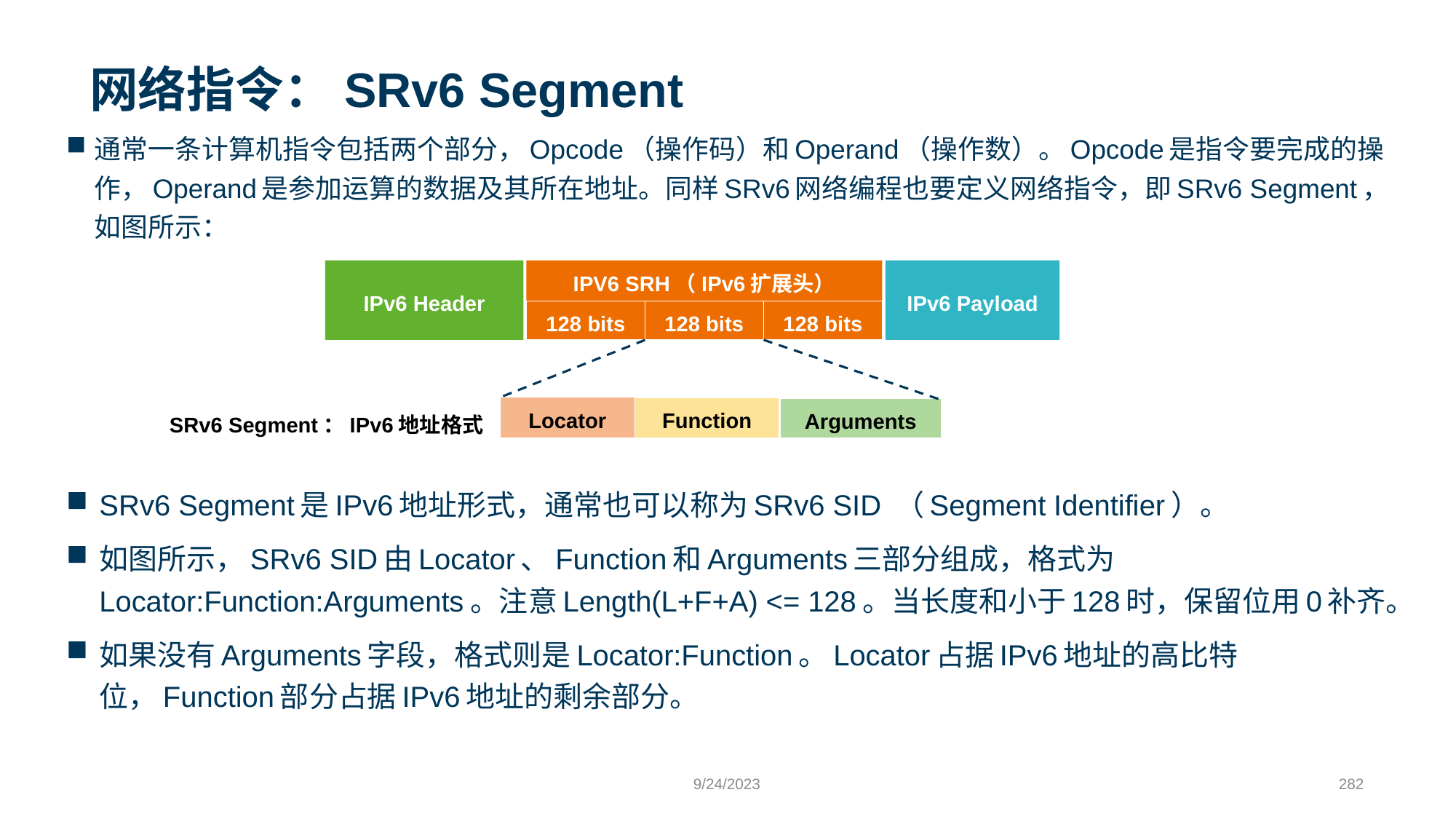

# 网络指令：SRv6 Segment
通常一条计算机指令包括两个部分，Opcode（操作码）和Operand（操作数）。Opcode是指令要完成的操作，Operand是参加运算的数据及其所在地址。同样SRv6网络编程也要定义网络指令，即SRv6 Segment，如图所示：
IPv6 Header
IPv6 Payload
IPV6 SRH（IPv6扩展头）
128 bits
128 bits
128 bits
Locator
Function
Arguments
SRv6 Segment：IPv6地址格式
SRv6 Segment是IPv6地址形式，通常也可以称为SRv6 SID （Segment Identifier）。
如图所示，SRv6 SID由Locator、Function和Arguments三部分组成，格式为Locator:Function:Arguments。注意Length(L+F+A) <= 128。当长度和小于128时，保留位用0补齐。
如果没有Arguments字段，格式则是Locator:Function。Locator占据IPv6地址的高比特位，Function部分占据IPv6地址的剩余部分。

9/24/2023
282